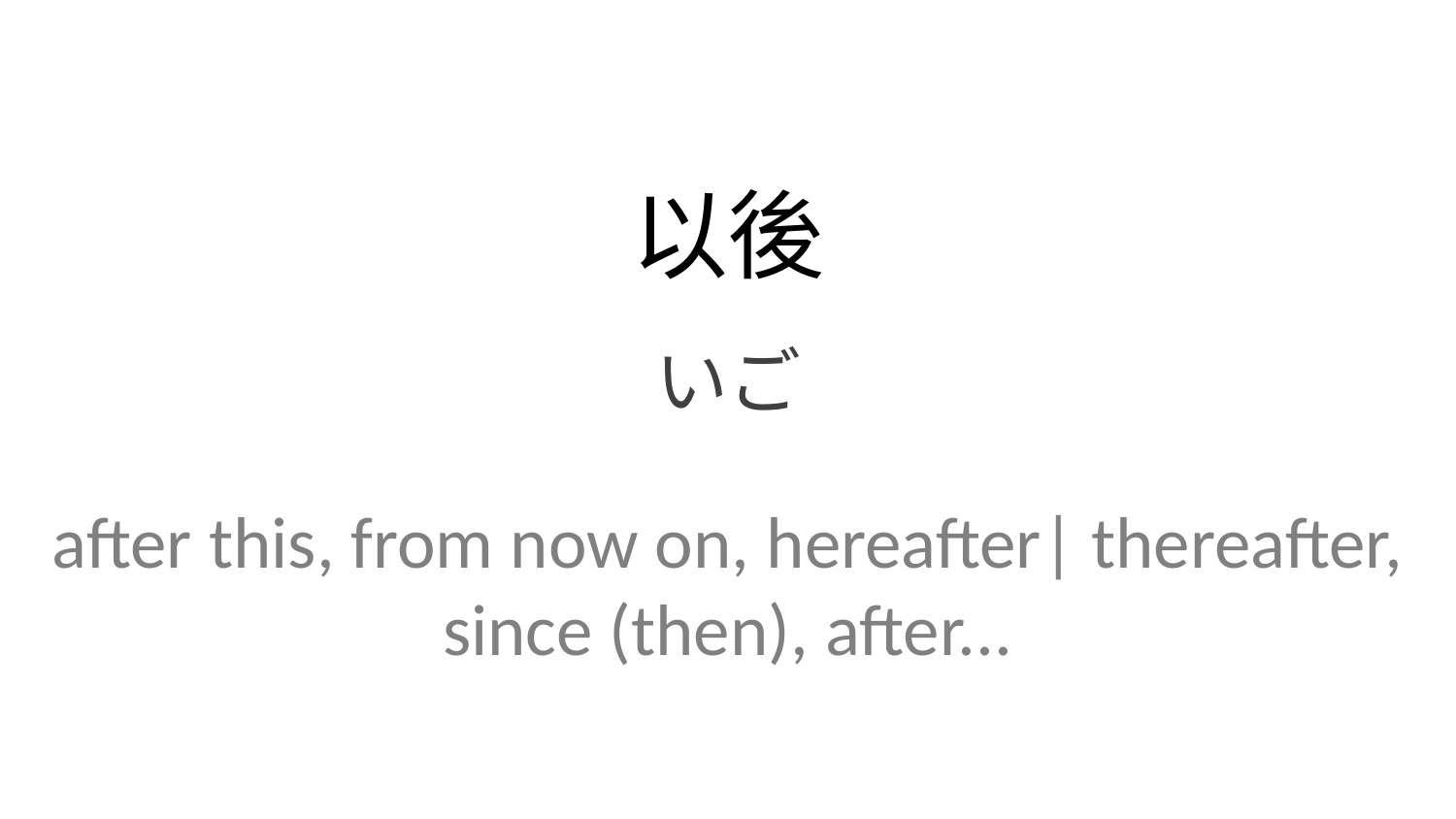

以後

いご
after this, from now on, hereafter| thereafter, since (then), after...